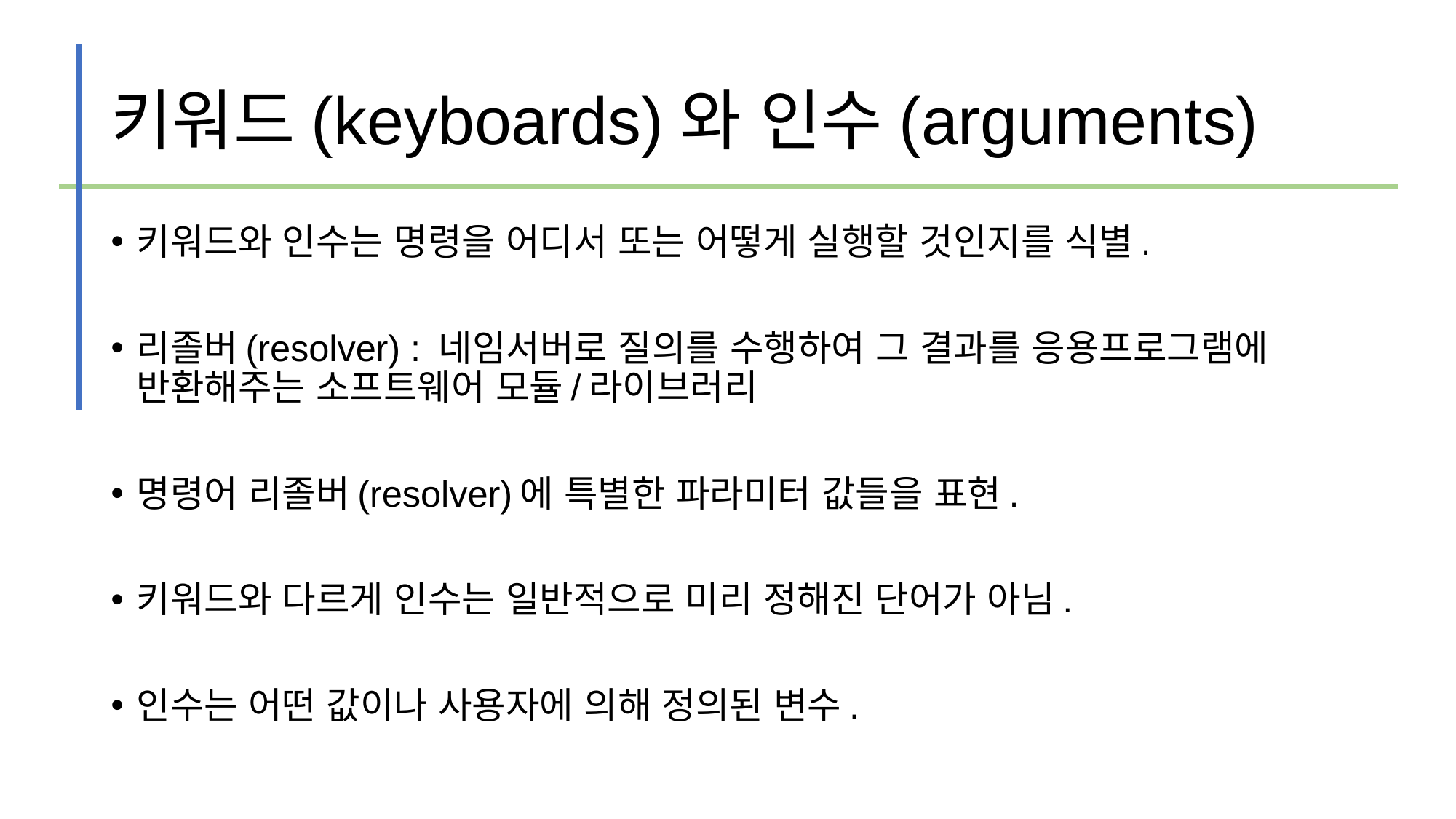

# 키워드(keyboards)와 인수(arguments)
키워드와 인수는 명령을 어디서 또는 어떻게 실행할 것인지를 식별.

리졸버(resolver) : 네임서버로 질의를 수행하여 그 결과를 응용프로그램에 반환해주는 소프트웨어 모듈/라이브러리

명령어 리졸버(resolver)에 특별한 파라미터 값들을 표현.

키워드와 다르게 인수는 일반적으로 미리 정해진 단어가 아님.

인수는 어떤 값이나 사용자에 의해 정의된 변수.